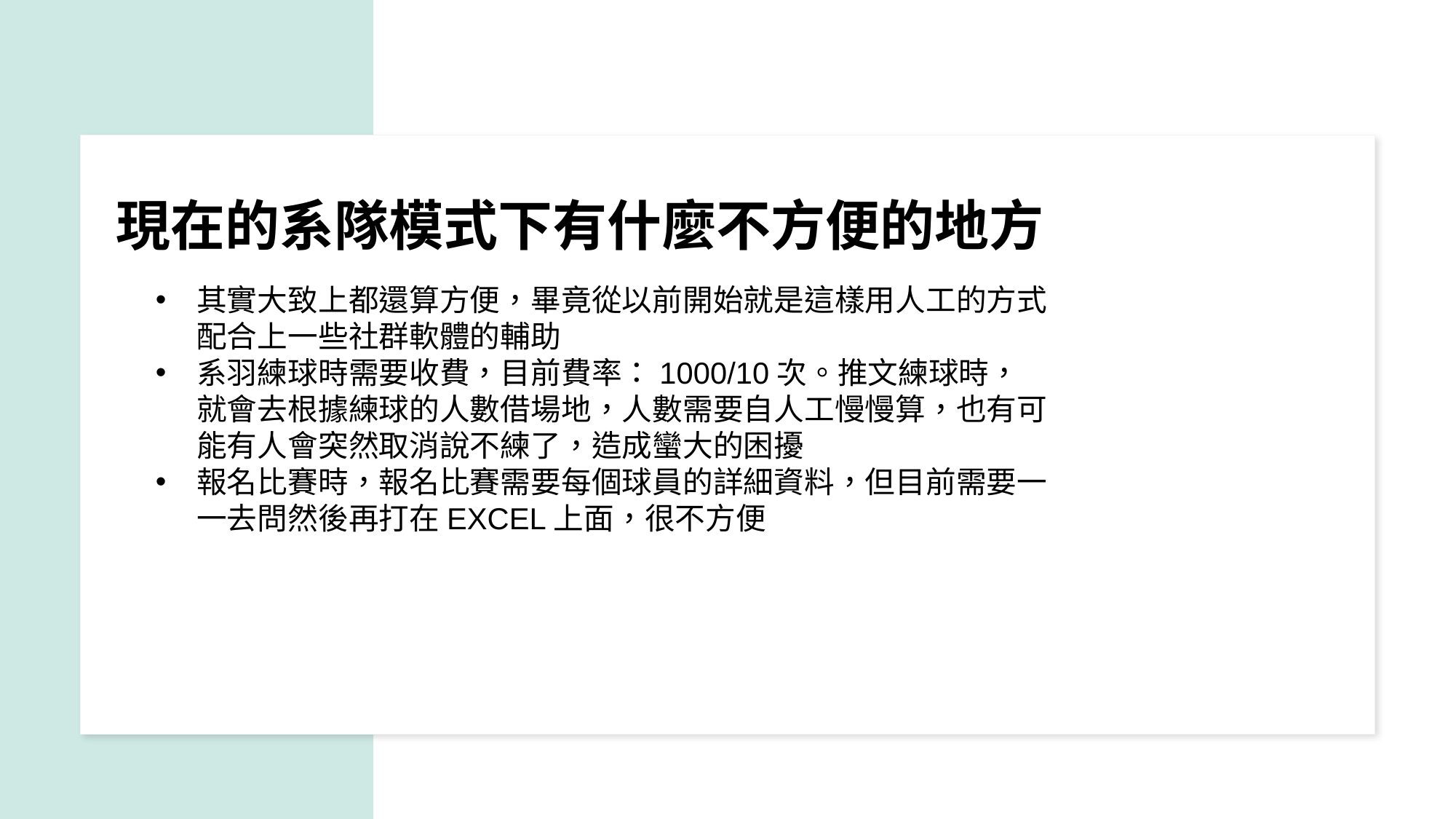

現在的系隊模式下有什麼不方便的地方
其實大致上都還算方便，畢竟從以前開始就是這樣用人工的方式配合上一些社群軟體的輔助
系羽練球時需要收費，目前費率：1000/10次。推文練球時，就會去根據練球的人數借場地，人數需要自人工慢慢算，也有可能有人會突然取消說不練了，造成蠻大的困擾
報名比賽時，報名比賽需要每個球員的詳細資料，但目前需要一一去問然後再打在EXCEL上面，很不方便